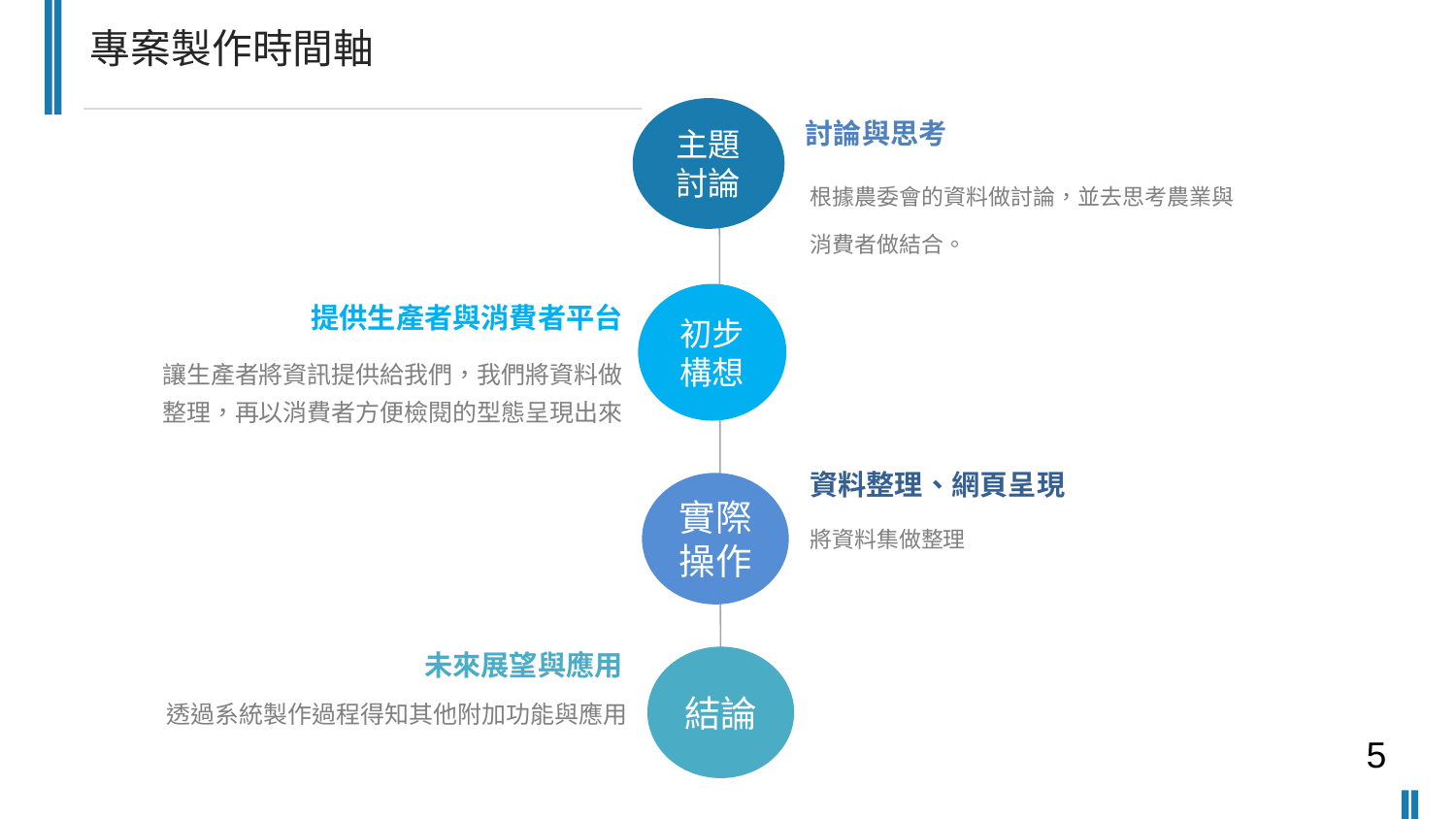

專案製作時間軸
主題討論
討論與思考
根據農委會的資料做討論，並去思考農業與
消費者做結合。
初步
構想
提供生產者與消費者平台
讓生產者將資訊提供給我們，我們將資料做整理，再以消費者方便檢閱的型態呈現出來
資料整理、網頁呈現
實際
操作
將資料集做整理
未來展望與應用
結論
透過系統製作過程得知其他附加功能與應用
5